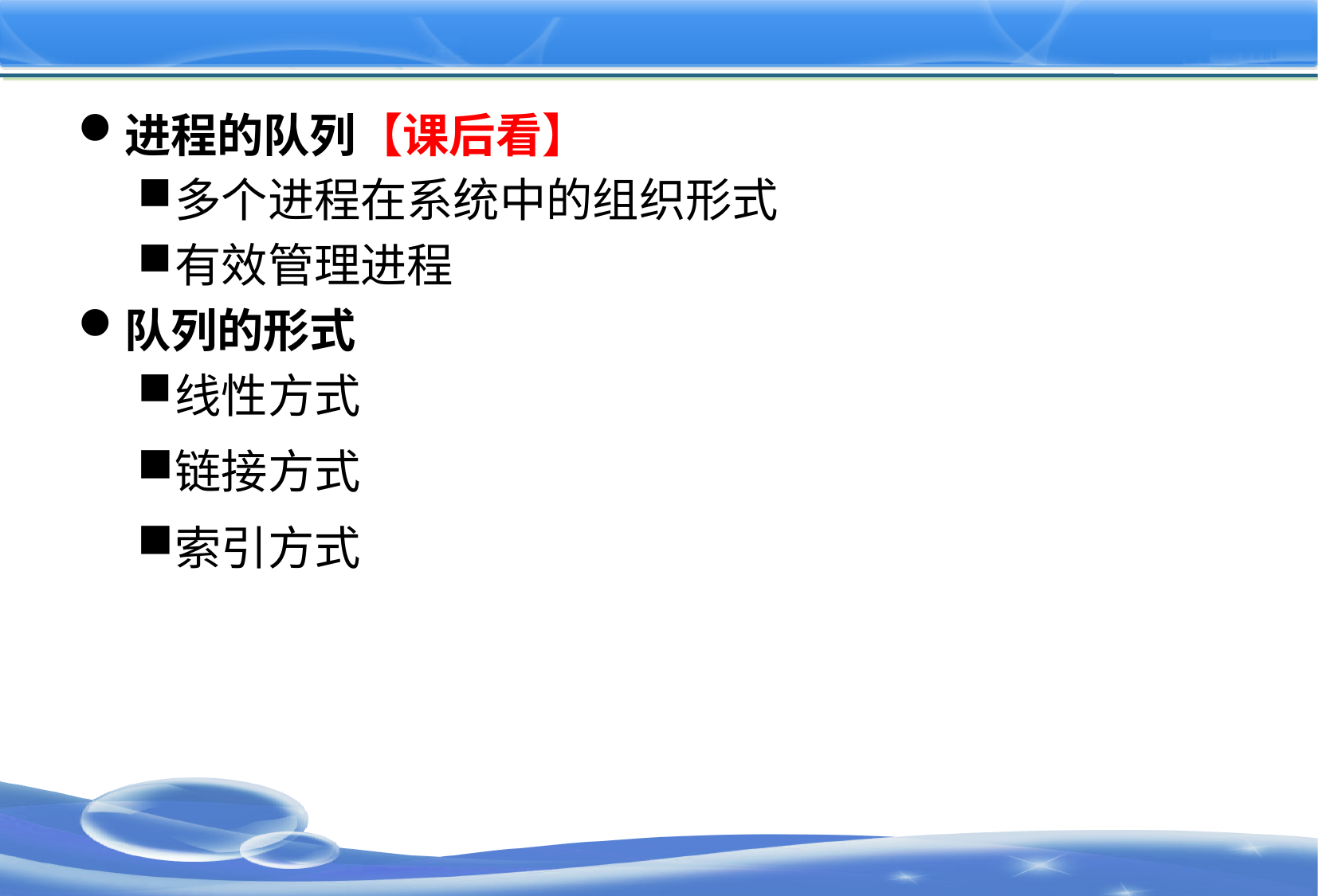

#
进程的队列【课后看】
多个进程在系统中的组织形式
有效管理进程
队列的形式
线性方式
链接方式
索引方式